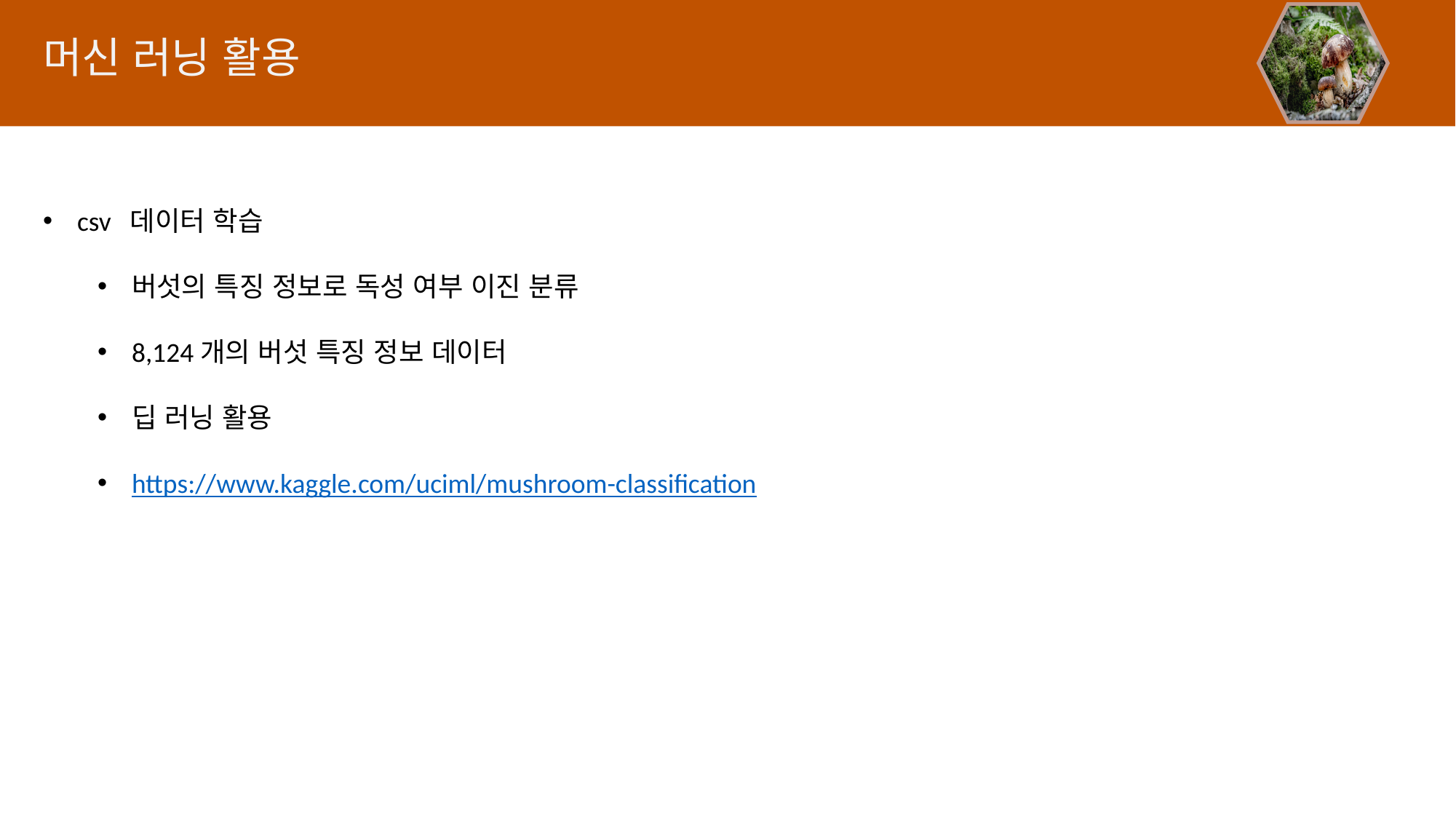

머신 러닝 활용
csv  데이터 학습
버섯의 특징 정보로 독성 여부 이진 분류
8,124개의 버섯 특징 정보 데이터
딥 러닝 활용
https://www.kaggle.com/uciml/mushroom-classification